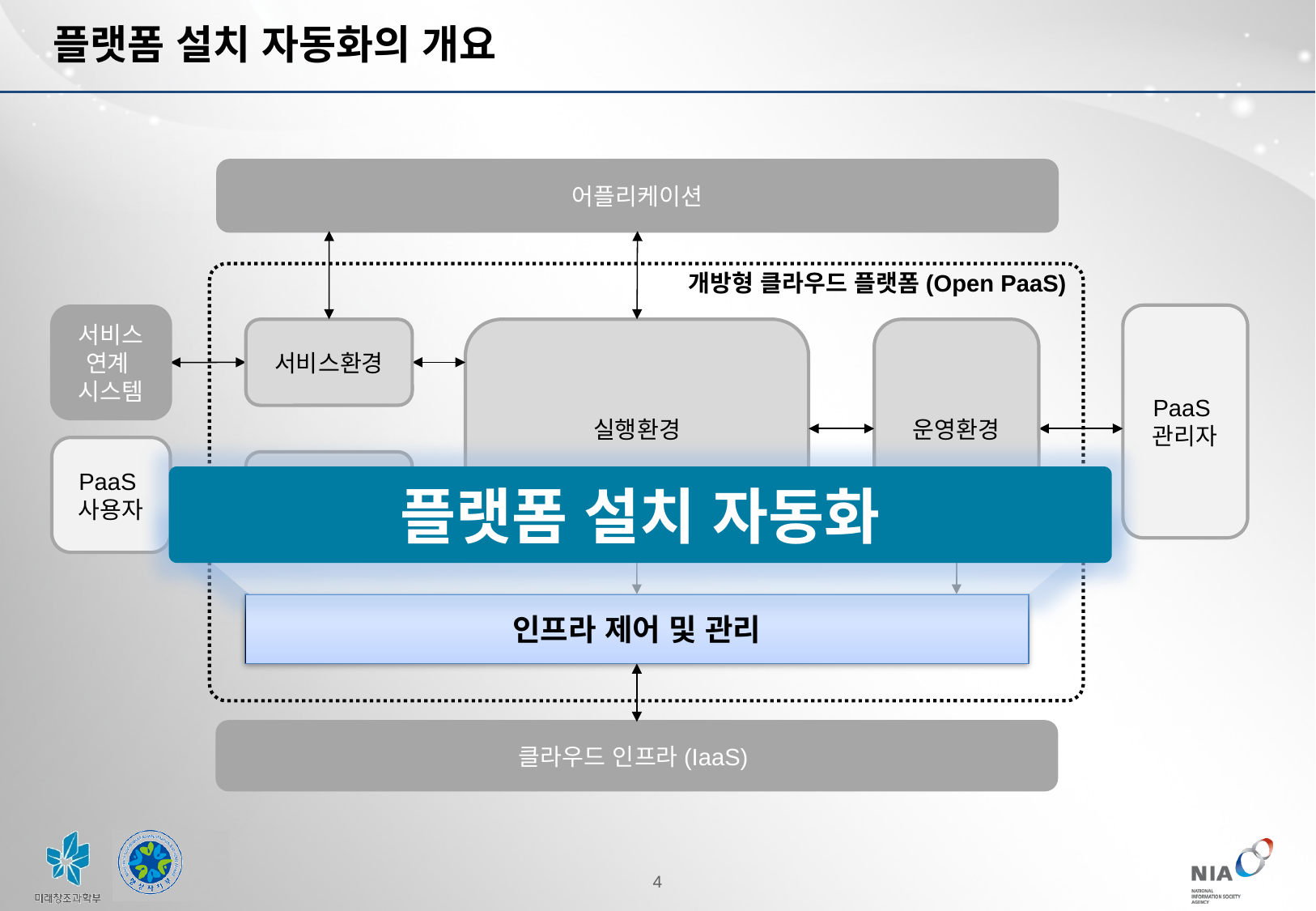

# 플랫폼 설치 자동화의 개요
어플리케이션
개방형 클라우드 플랫폼(Open PaaS)
PaaS
관리자
서비스 연계
시스템
서비스환경
실행환경
운영환경
PaaS
사용자
개발환경
플랫폼 설치 자동화

인프라 제어 및 관리
클라우드 인프라(IaaS)